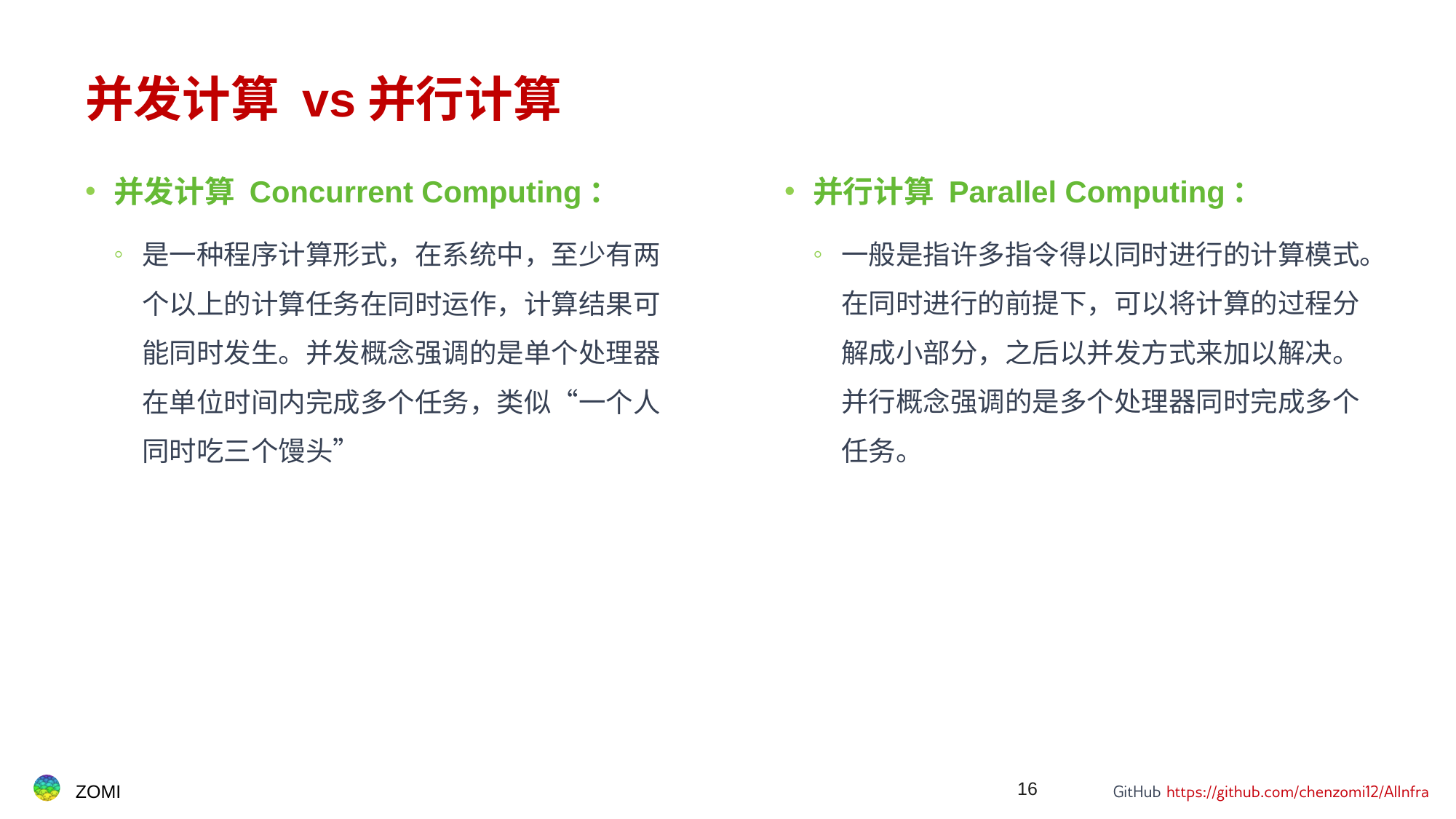

# 并发计算 vs并行计算
并行计算 Parallel Computing：
一般是指许多指令得以同时进行的计算模式。在同时进行的前提下，可以将计算的过程分解成小部分，之后以并发方式来加以解决。并行概念强调的是多个处理器同时完成多个任务。
并发计算 Concurrent Computing：
是一种程序计算形式，在系统中，至少有两个以上的计算任务在同时运作，计算结果可能同时发生。并发概念强调的是单个处理器在单位时间内完成多个任务，类似“一个人同时吃三个馒头”